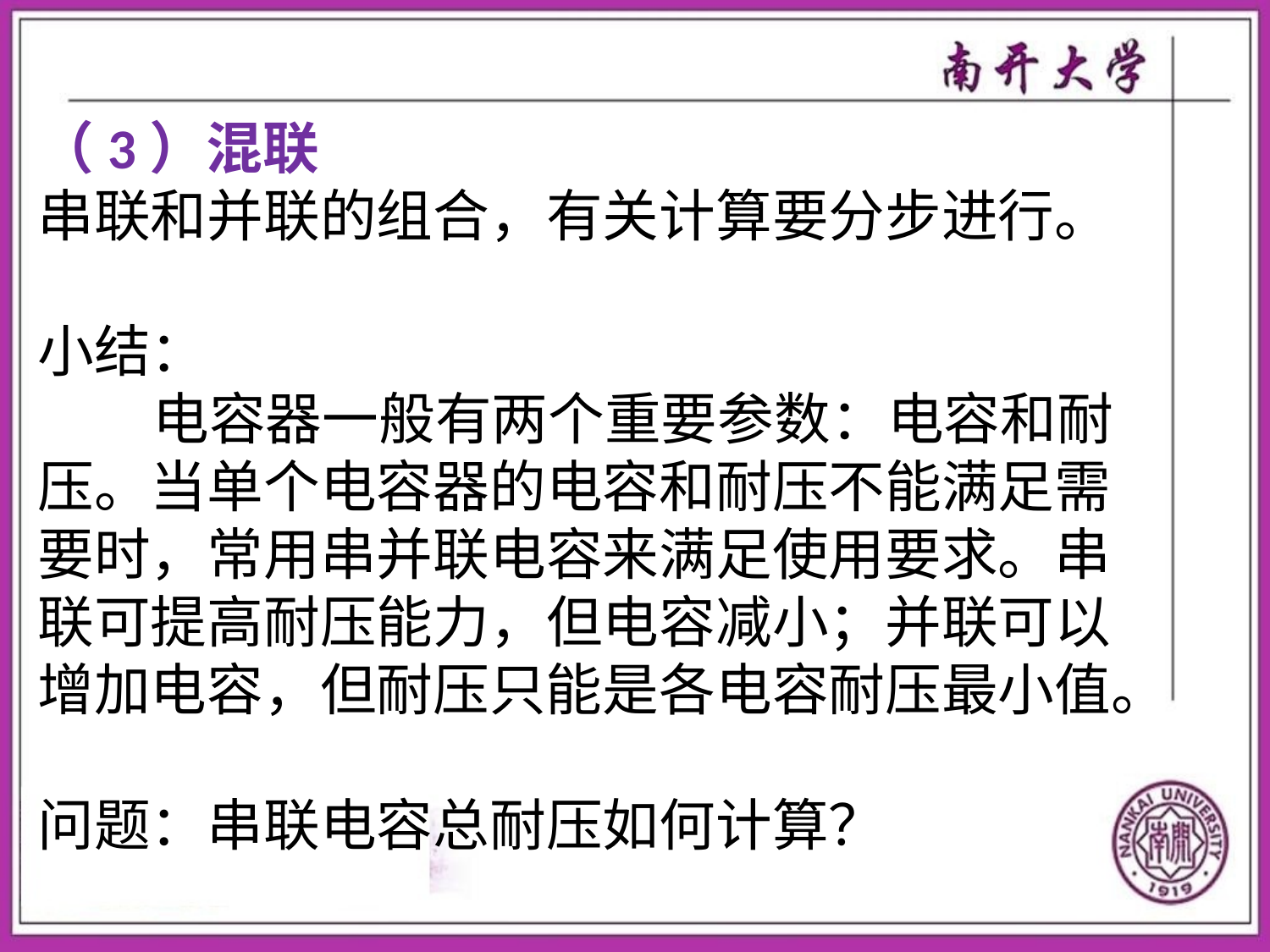

（3）混联
串联和并联的组合，有关计算要分步进行。

小结：
        电容器一般有两个重要参数：电容和耐压。当单个电容器的电容和耐压不能满足需要时，常用串并联电容来满足使用要求。串联可提高耐压能力，但电容减小；并联可以增加电容，但耐压只能是各电容耐压最小值。

问题：串联电容总耐压如何计算？